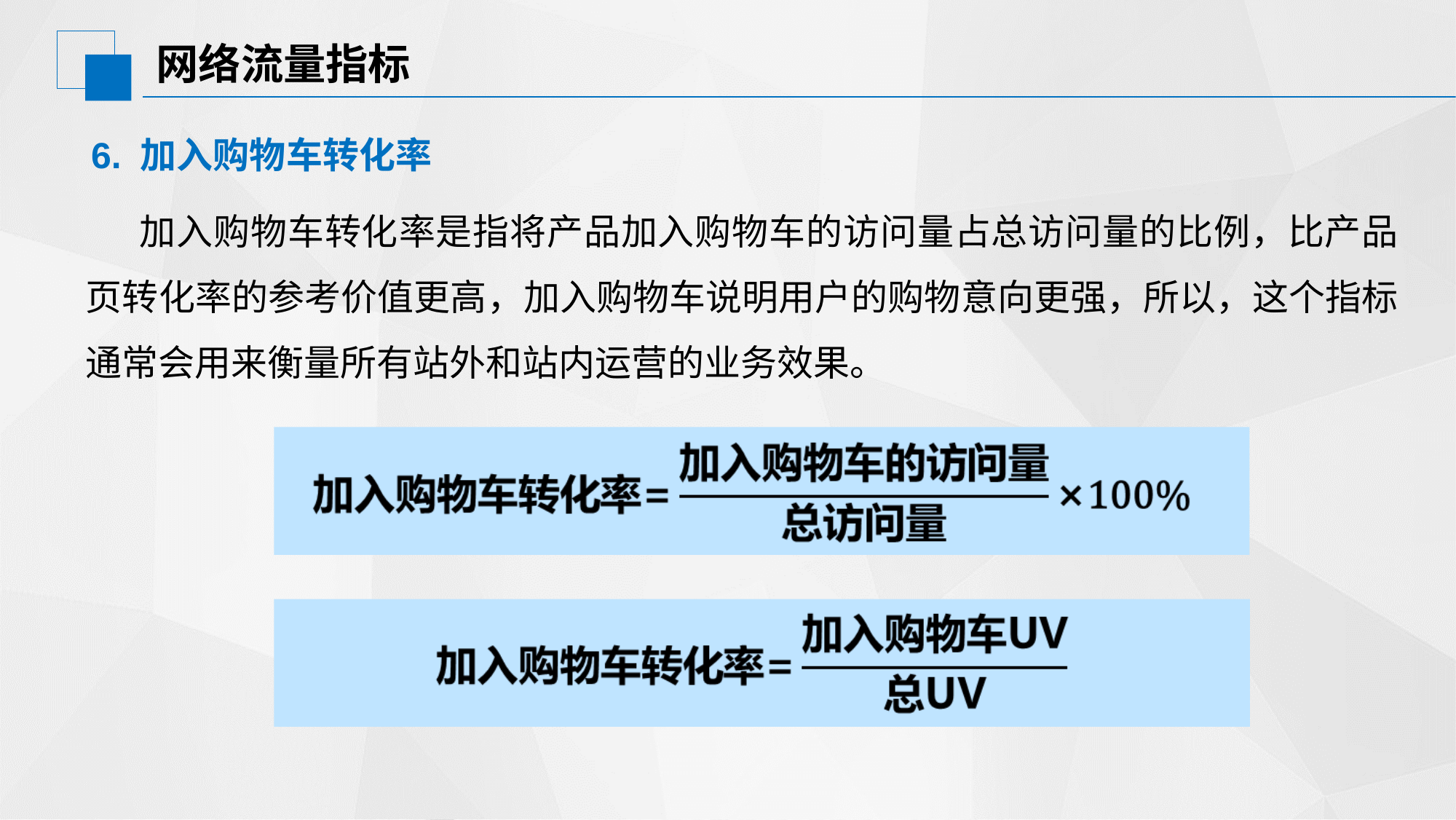

# 网络流量指标
6. 加入购物车转化率
加入购物车转化率是指将产品加入购物车的访问量占总访问量的比例，比产品页转化率的参考价值更高，加入购物车说明用户的购物意向更强，所以，这个指标通常会用来衡量所有站外和站内运营的业务效果。